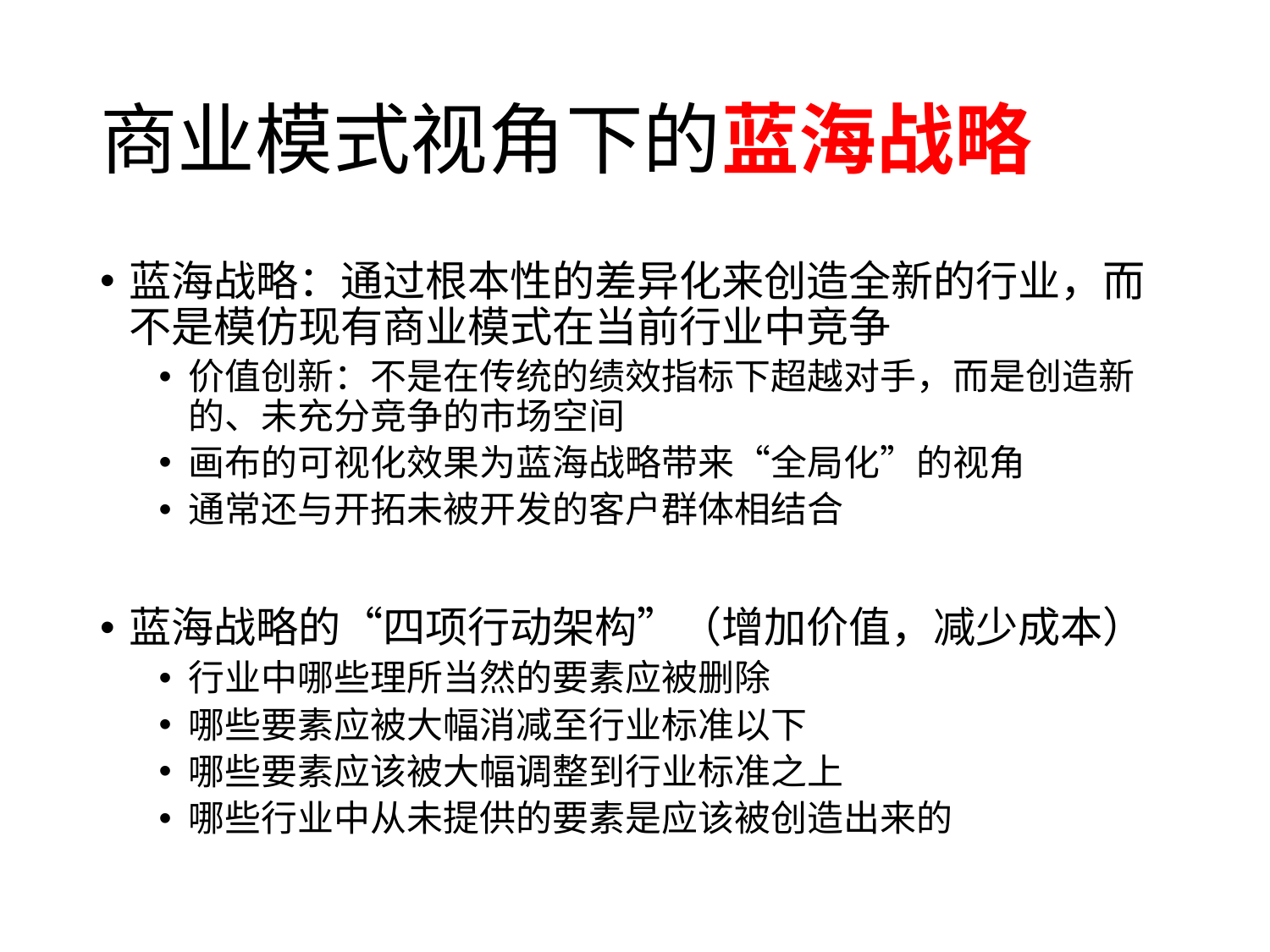

# 商业模式视角下的蓝海战略
蓝海战略：通过根本性的差异化来创造全新的行业，而不是模仿现有商业模式在当前行业中竞争
价值创新：不是在传统的绩效指标下超越对手，而是创造新的、未充分竞争的市场空间
画布的可视化效果为蓝海战略带来“全局化”的视角
通常还与开拓未被开发的客户群体相结合

蓝海战略的“四项行动架构”（增加价值，减少成本）
行业中哪些理所当然的要素应被删除
哪些要素应被大幅消减至行业标准以下
哪些要素应该被大幅调整到行业标准之上
哪些行业中从未提供的要素是应该被创造出来的